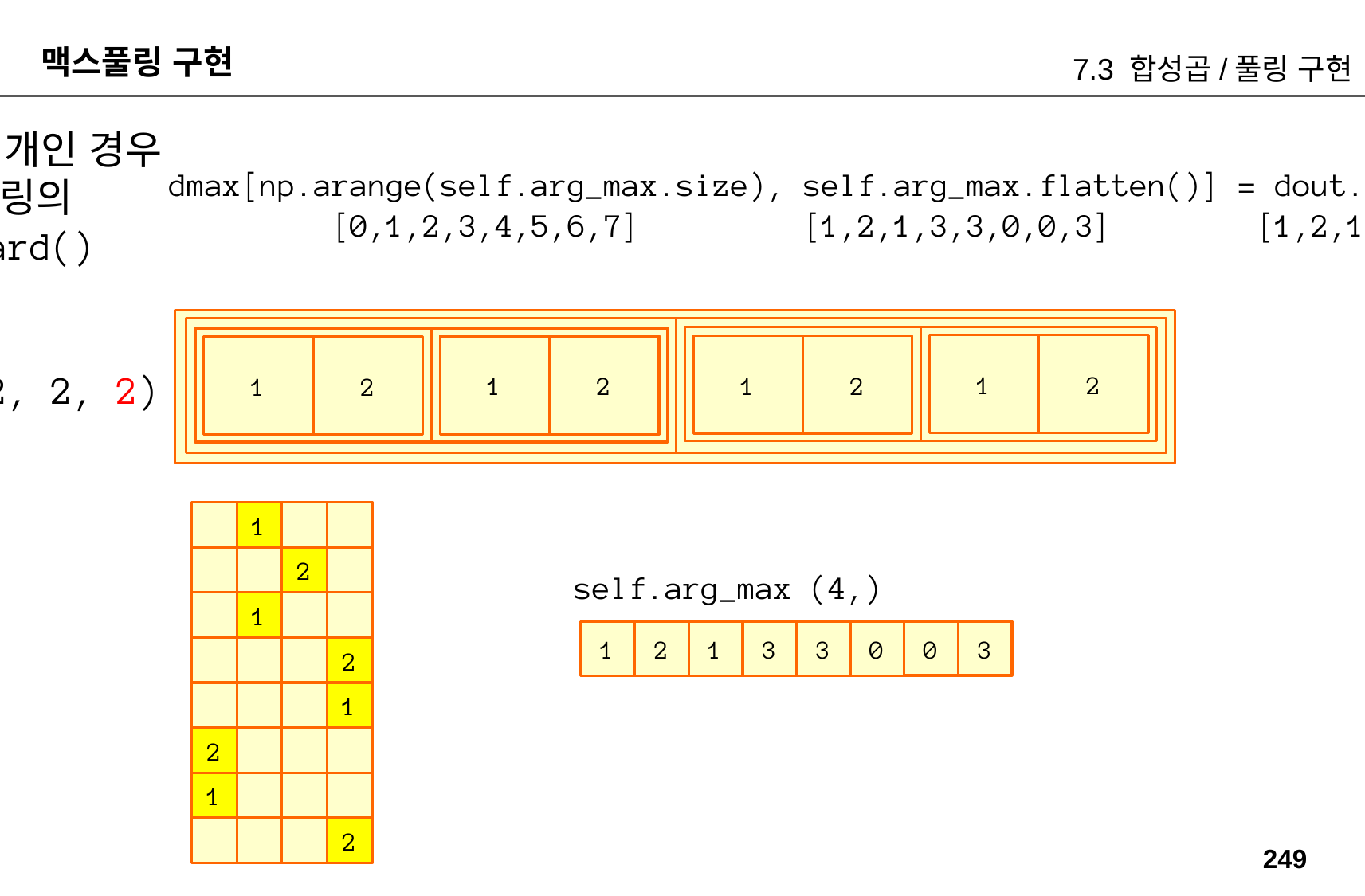

맥스풀링 구현
7.3 합성곱/풀링 구현
채널 2개인 경우
맥스 풀링의
backward()
dmax[np.arange(self.arg_max.size), self.arg_max.flatten()] = dout.flatten()
         [0,1,2,3,4,5,6,7]         [1,2,1,3,3,0,0,3]        [1,2,1,2,1,2,1,2]

2
1
2
1
2
1
2
1
(1, 2, 2, 2)

1

2

self.arg_max (4,)

1

0
3
1
3
3
0
1
2

2

1
2

1

2